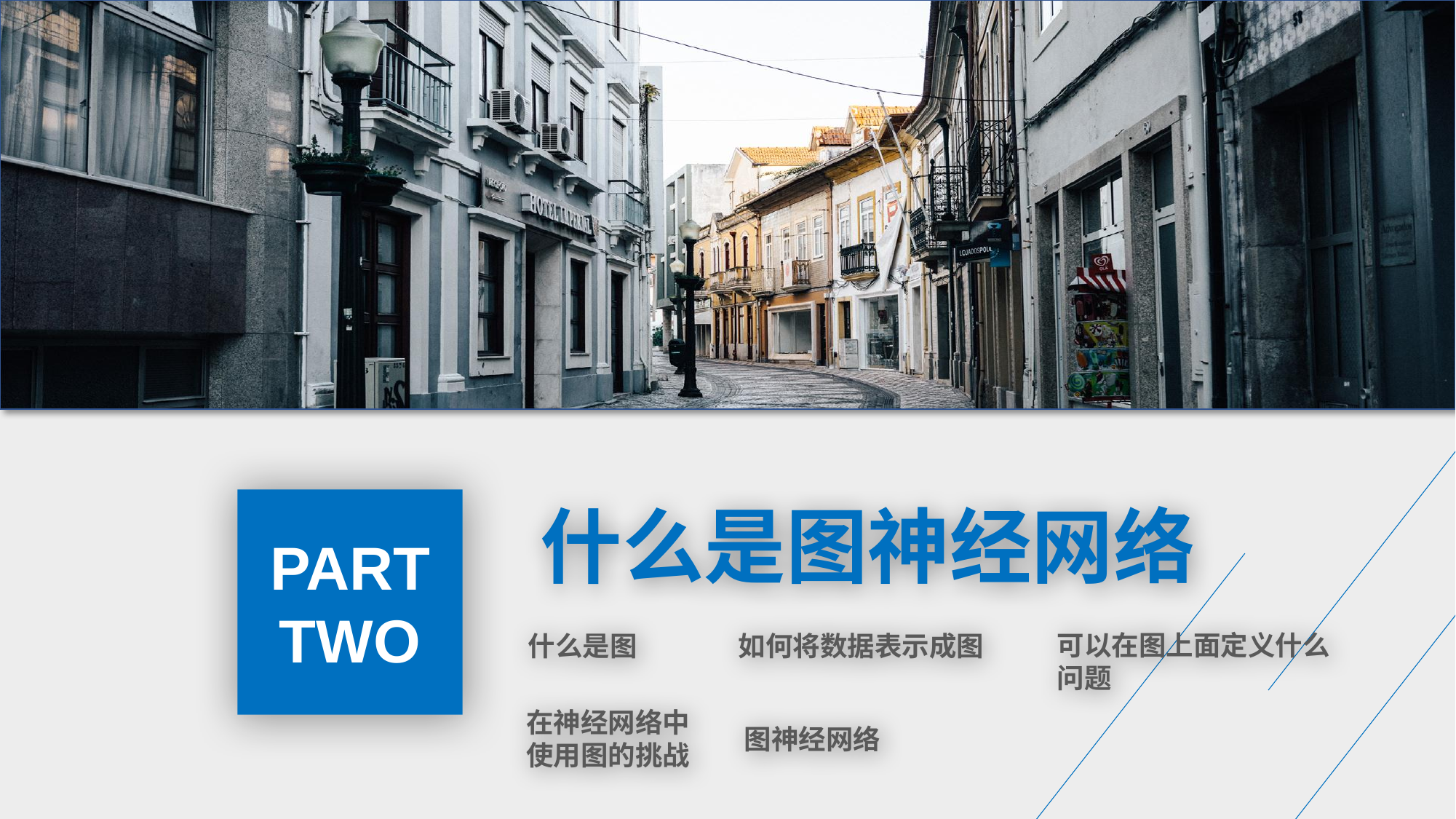

PART TWO
什么是图神经网络
可以在图上面定义什么问题
什么是图
如何将数据表示成图
在神经网络中使用图的挑战
图神经网络